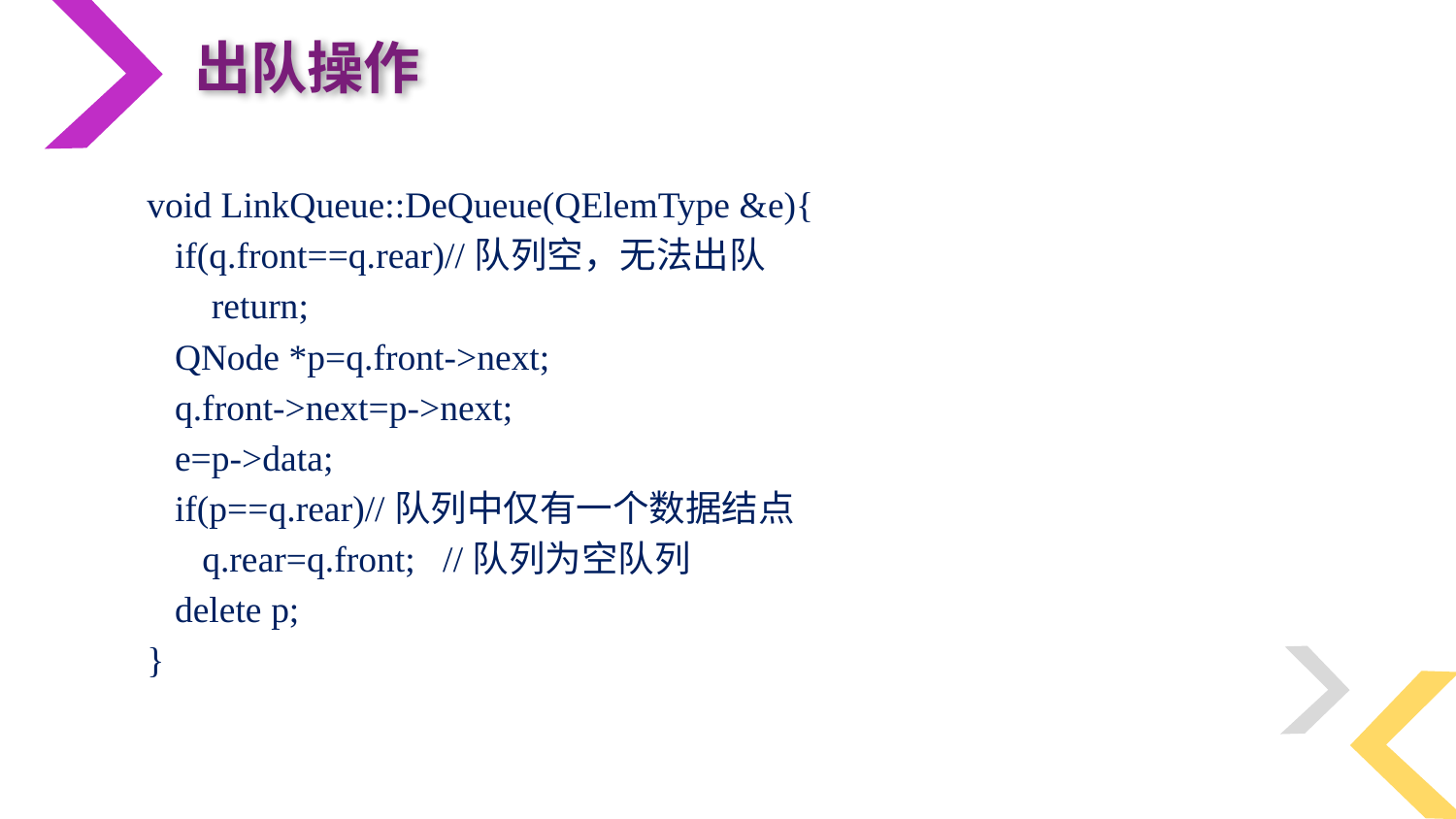

出队操作
void LinkQueue::DeQueue(QElemType &e){
   if(q.front==q.rear)//队列空，无法出队
       return;
   QNode *p=q.front->next;
   q.front->next=p->next;
   e=p->data;
   if(p==q.rear)//队列中仅有一个数据结点
      q.rear=q.front;   //队列为空队列
   delete p;
}